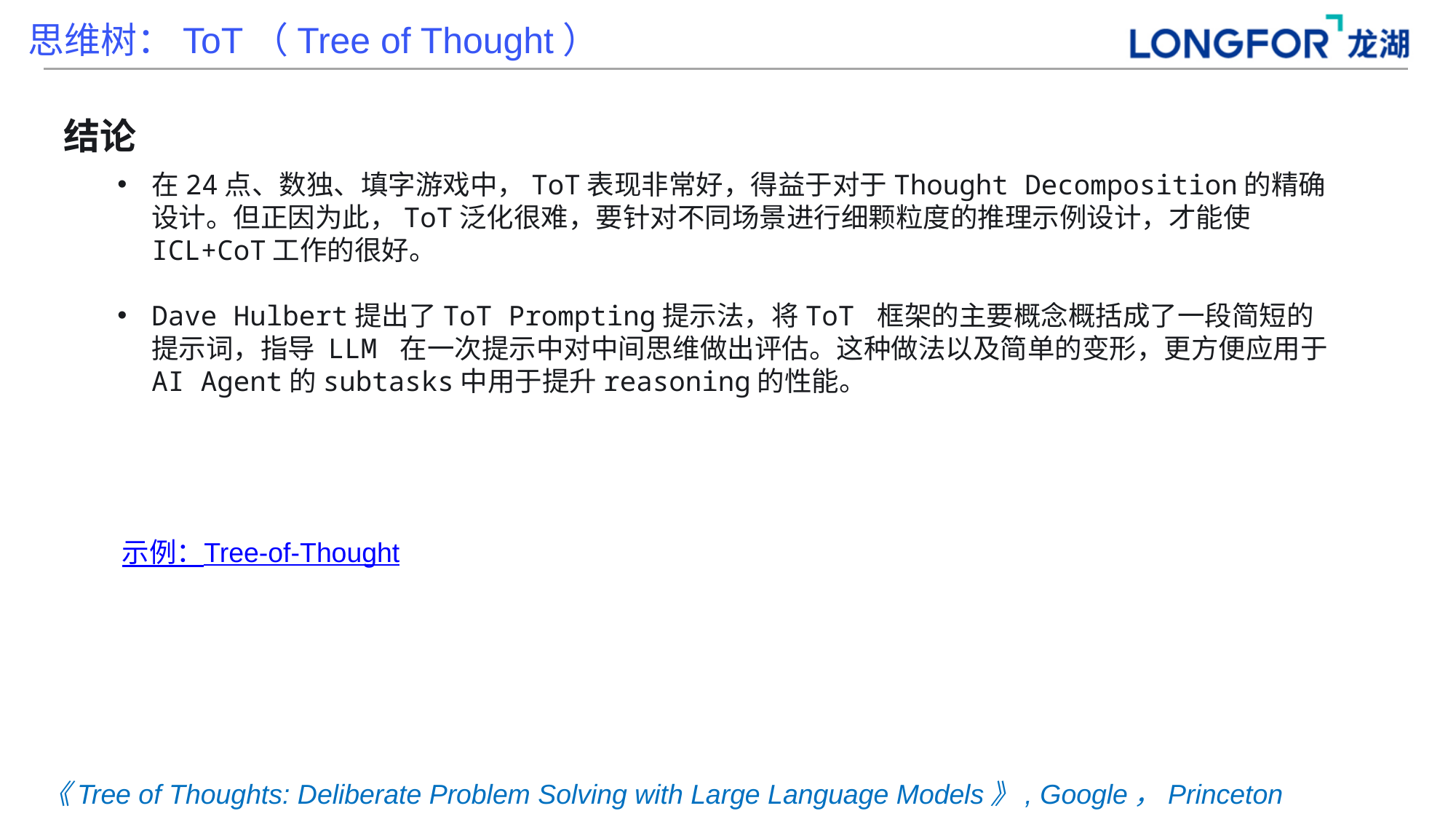

思维树：ToT（Tree of Thought）
结论
在24点、数独、填字游戏中，ToT表现非常好，得益于对于Thought Decomposition的精确设计。但正因为此，ToT泛化很难，要针对不同场景进行细颗粒度的推理示例设计，才能使ICL+CoT工作的很好。

Dave Hulbert提出了ToT Prompting提示法，将ToT 框架的主要概念概括成了一段简短的提示词，指导 LLM 在一次提示中对中间思维做出评估。这种做法以及简单的变形，更方便应用于AI Agent的subtasks中用于提升reasoning的性能。
示例：Tree-of-Thought
《Tree of Thoughts: Deliberate Problem Solving with Large Language Models》, Google，Princeton